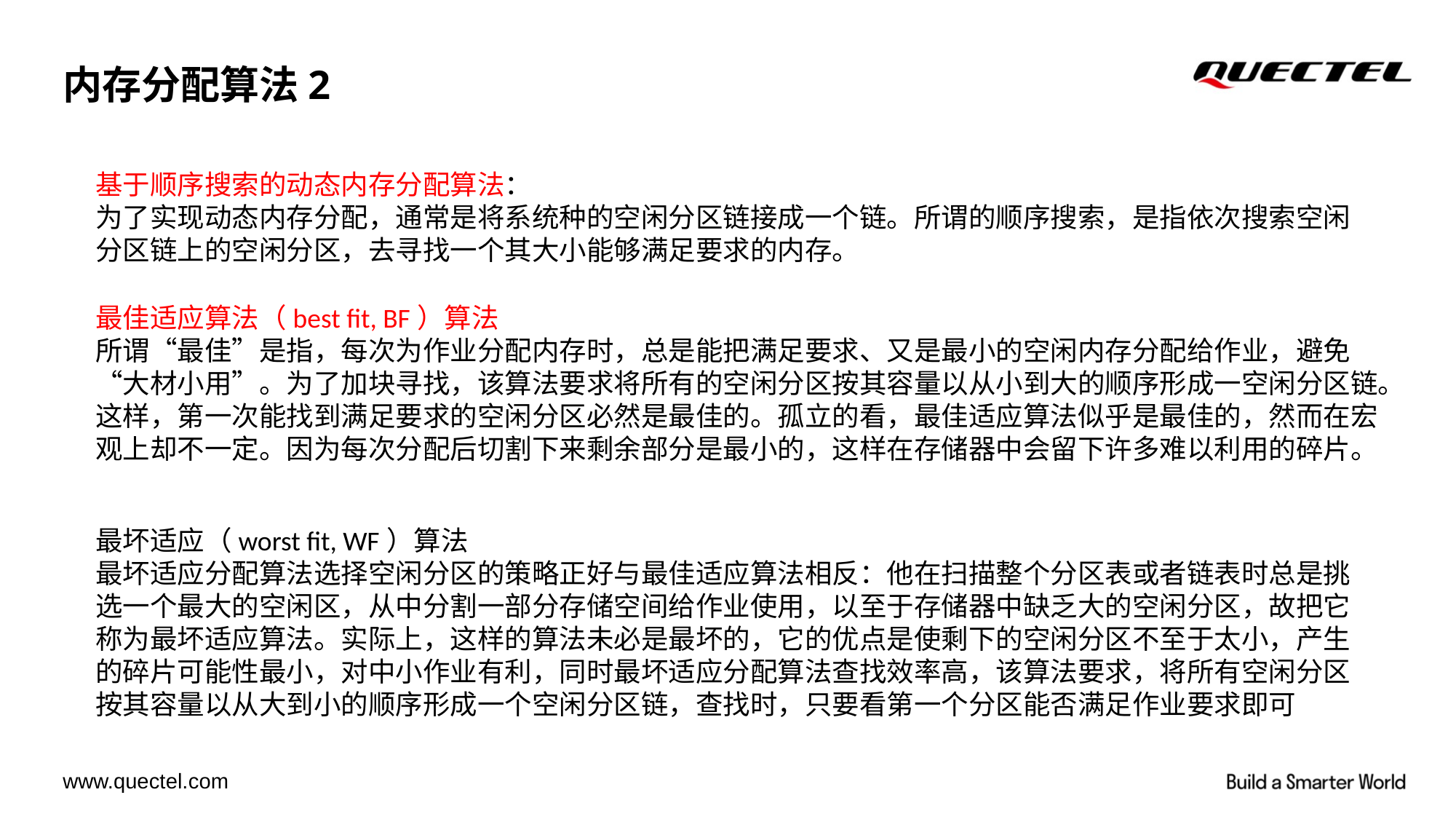

# 内存分配算法2
基于顺序搜索的动态内存分配算法：
为了实现动态内存分配，通常是将系统种的空闲分区链接成一个链。所谓的顺序搜索，是指依次搜索空闲分区链上的空闲分区，去寻找一个其大小能够满足要求的内存。

最佳适应算法（best fit, BF）算法
所谓“最佳”是指，每次为作业分配内存时，总是能把满足要求、又是最小的空闲内存分配给作业，避免“大材小用”。为了加块寻找，该算法要求将所有的空闲分区按其容量以从小到大的顺序形成一空闲分区链。这样，第一次能找到满足要求的空闲分区必然是最佳的。孤立的看，最佳适应算法似乎是最佳的，然而在宏观上却不一定。因为每次分配后切割下来剩余部分是最小的，这样在存储器中会留下许多难以利用的碎片。
最坏适应（worst fit, WF）算法
最坏适应分配算法选择空闲分区的策略正好与最佳适应算法相反：他在扫描整个分区表或者链表时总是挑选一个最大的空闲区，从中分割一部分存储空间给作业使用，以至于存储器中缺乏大的空闲分区，故把它称为最坏适应算法。实际上，这样的算法未必是最坏的，它的优点是使剩下的空闲分区不至于太小，产生的碎片可能性最小，对中小作业有利，同时最坏适应分配算法查找效率高，该算法要求，将所有空闲分区按其容量以从大到小的顺序形成一个空闲分区链，查找时，只要看第一个分区能否满足作业要求即可